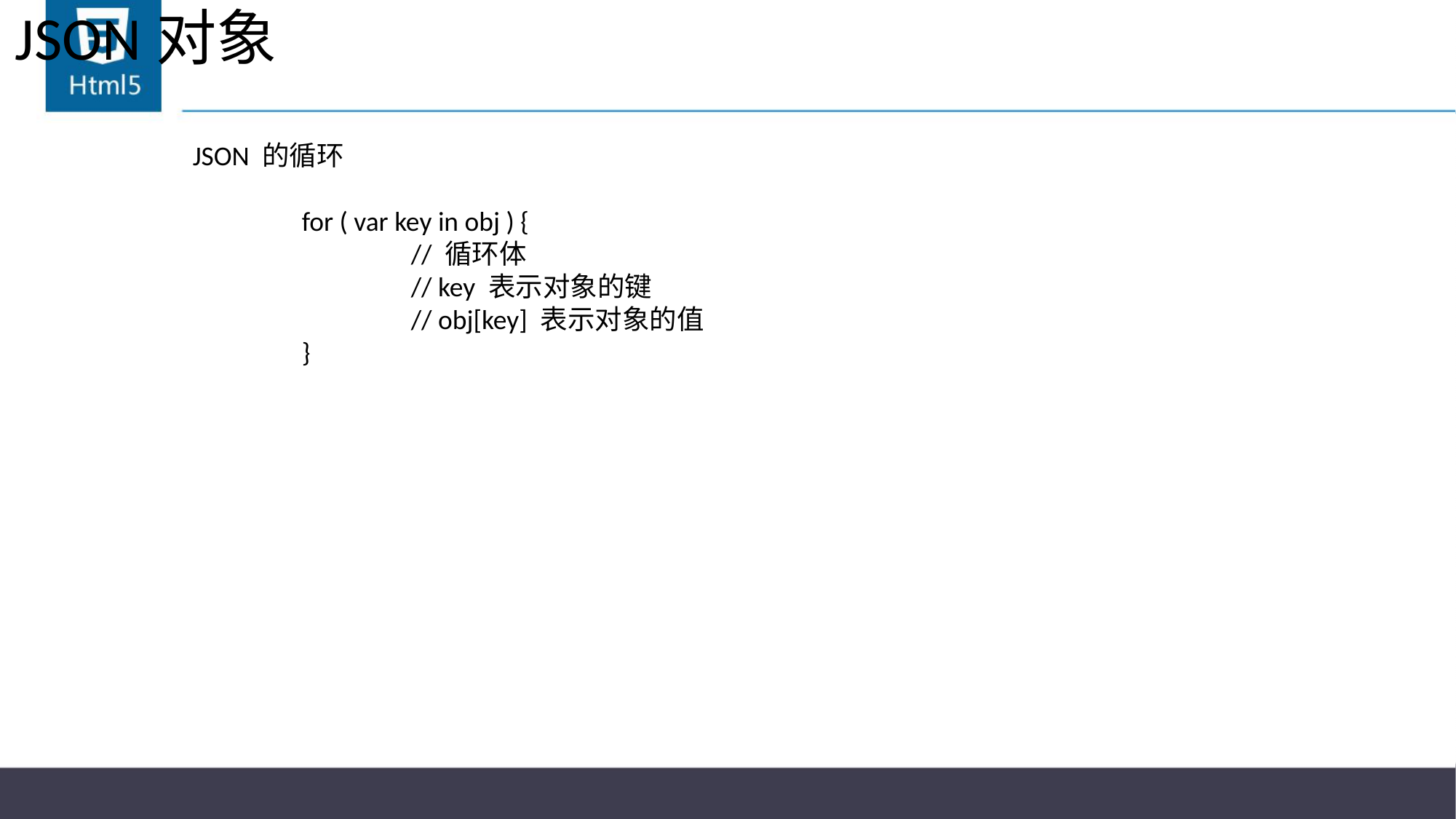

# JSON对象
JSON 的循环

	for ( var key in obj ) {
		// 循环体
		// key 表示对象的键
		// obj[key] 表示对象的值
	}